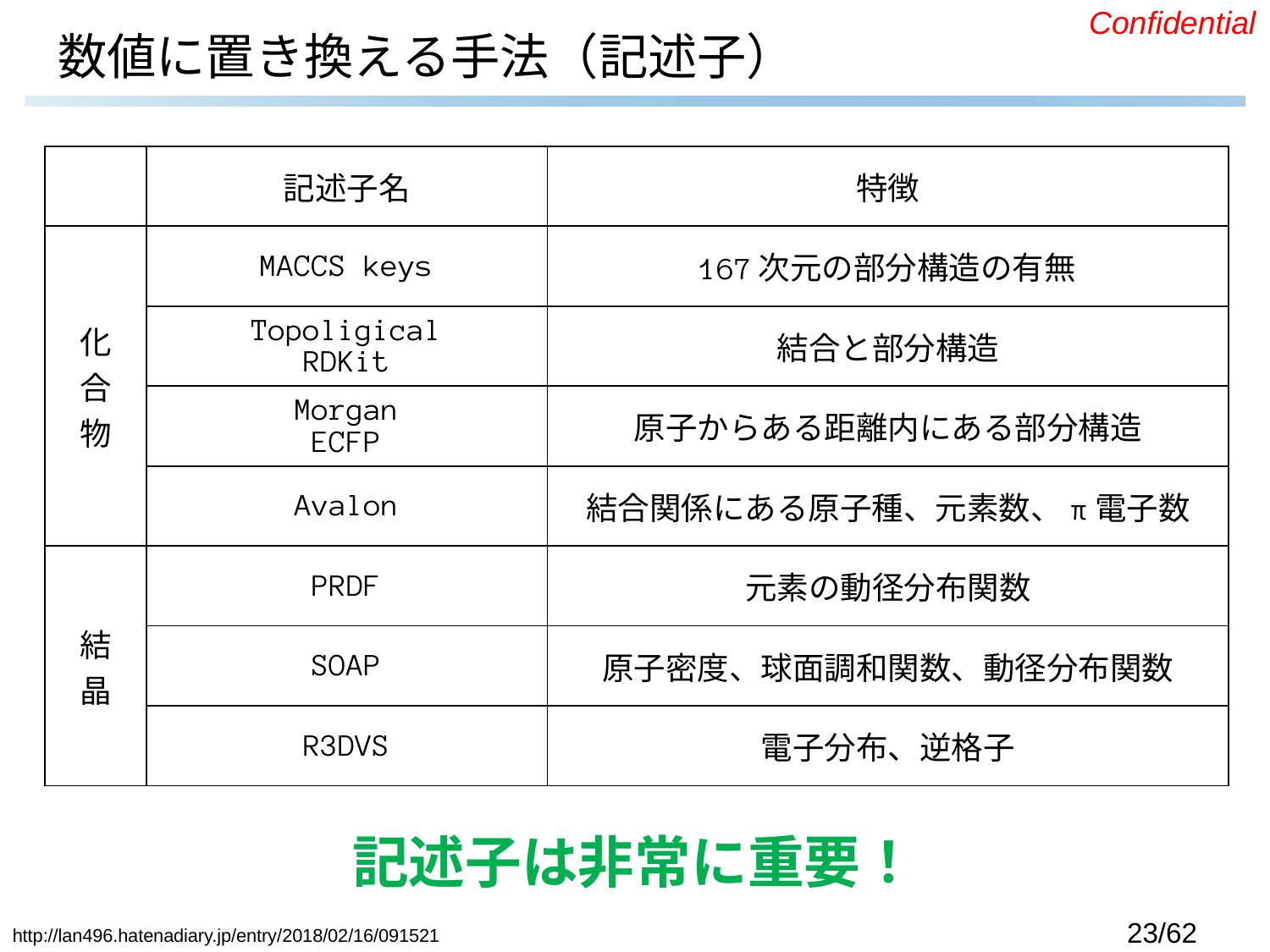

# 数値に置き換える手法（記述子）
|  | 記述子名 | 特徴 |
| --- | --- | --- |
| 化 合 物 | MACCS keys | 167次元の部分構造の有無 |
|  | Topoligical RDKit | 結合と部分構造 |
|  | Morgan ECFP | 原子からある距離内にある部分構造 |
|  | Avalon | 結合関係にある原子種、元素数、π電子数 |
| 結 晶 | PRDF | 元素の動径分布関数 |
|  | SOAP | 原子密度、球面調和関数、動径分布関数 |
|  | R3DVS | 電子分布、逆格子 |
記述子は非常に重要！
http://lan496.hatenadiary.jp/entry/2018/02/16/091521